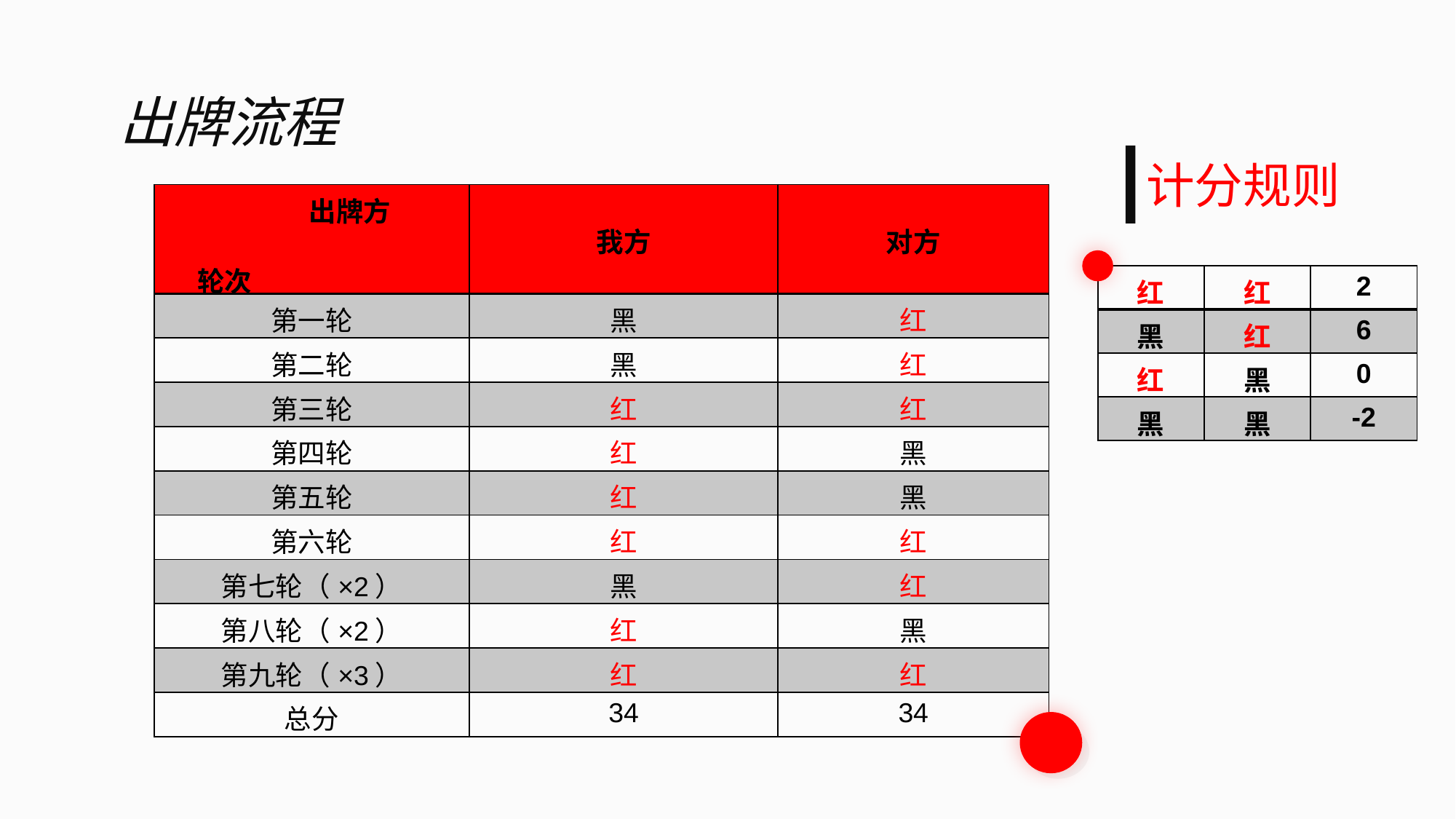

出牌流程

计分规则
| 出牌方 轮次 | 我方 | 对方 |
| --- | --- | --- |
| 第一轮 | 黑 | 红 |
| 第二轮 | 黑 | 红 |
| 第三轮 | 红 | 红 |
| 第四轮 | 红 | 黑 |
| 第五轮 | 红 | 黑 |
| 第六轮 | 红 | 红 |
| 第七轮（×2） | 黑 | 红 |
| 第八轮（×2） | 红 | 黑 |
| 第九轮（×3） | 红 | 红 |
| 总分 | 34 | 34 |

| 红 | 红 | 2 |
| --- | --- | --- |
| 黑 | 红 | 6 |
| 红 | 黑 | 0 |
| 黑 | 黑 | -2 |